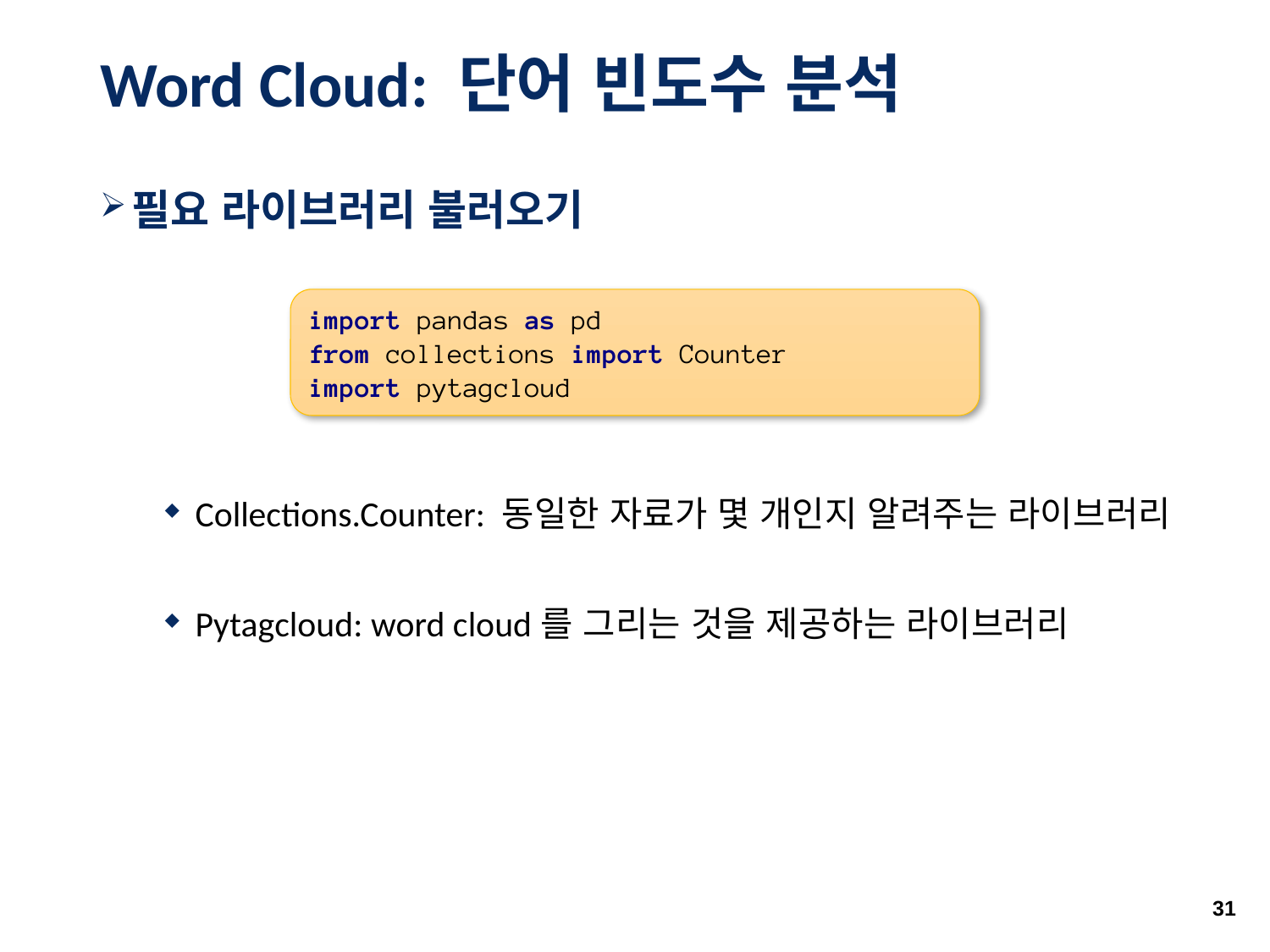

# Word Cloud: 단어 빈도수 분석
필요 라이브러리 불러오기

Collections.Counter: 동일한 자료가 몇 개인지 알려주는 라이브러리

Pytagcloud: word cloud를 그리는 것을 제공하는 라이브러리
import pandas as pd
from collections import Counter
import pytagcloud
31